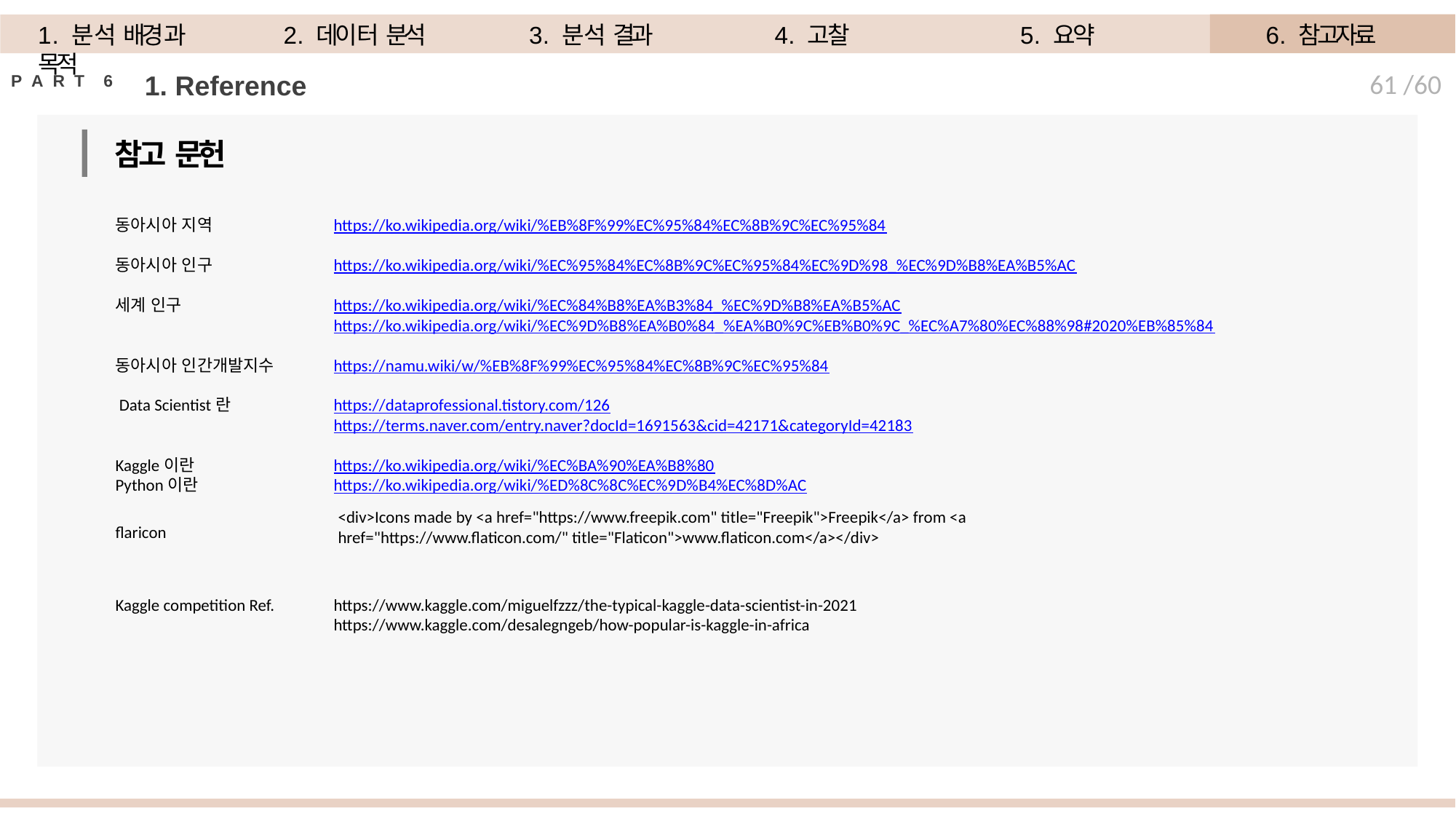

1. 분석 배경과 목적
2. 데이터 분석
3. 분석 결과
4. 고찰
5. 요약
6. 참고자료
1. Reference
61 /60
P  A  R  T	6

참고 문헌
동아시아 지역		https://ko.wikipedia.org/wiki/%EB%8F%99%EC%95%84%EC%8B%9C%EC%95%84

동아시아 인구		https://ko.wikipedia.org/wiki/%EC%95%84%EC%8B%9C%EC%95%84%EC%9D%98_%EC%9D%B8%EA%B5%AC

세계 인구		https://ko.wikipedia.org/wiki/%EC%84%B8%EA%B3%84_%EC%9D%B8%EA%B5%AC
		https://ko.wikipedia.org/wiki/%EC%9D%B8%EA%B0%84_%EA%B0%9C%EB%B0%9C_%EC%A7%80%EC%88%98#2020%EB%85%84

동아시아 인간개발지수  	https://namu.wiki/w/%EB%8F%99%EC%95%84%EC%8B%9C%EC%95%84

 Data Scientist란              	https://dataprofessional.tistory.com/126
	  	https://terms.naver.com/entry.naver?docId=1691563&cid=42171&categoryId=42183

Kaggle이란                       	https://ko.wikipedia.org/wiki/%EC%BA%90%EA%B8%80
Python이란                    	https://ko.wikipedia.org/wiki/%ED%8C%8C%EC%9D%B4%EC%8D%AC

Kaggle competition Ref.	https://www.kaggle.com/miguelfzzz/the-typical-kaggle-data-scientist-in-2021
		https://www.kaggle.com/desalegngeb/how-popular-is-kaggle-in-africa

<div>Icons made by <a href="https://www.freepik.com" title="Freepik">Freepik</a> from <a href="https://www.flaticon.com/" title="Flaticon">www.flaticon.com</a></div>
flaricon